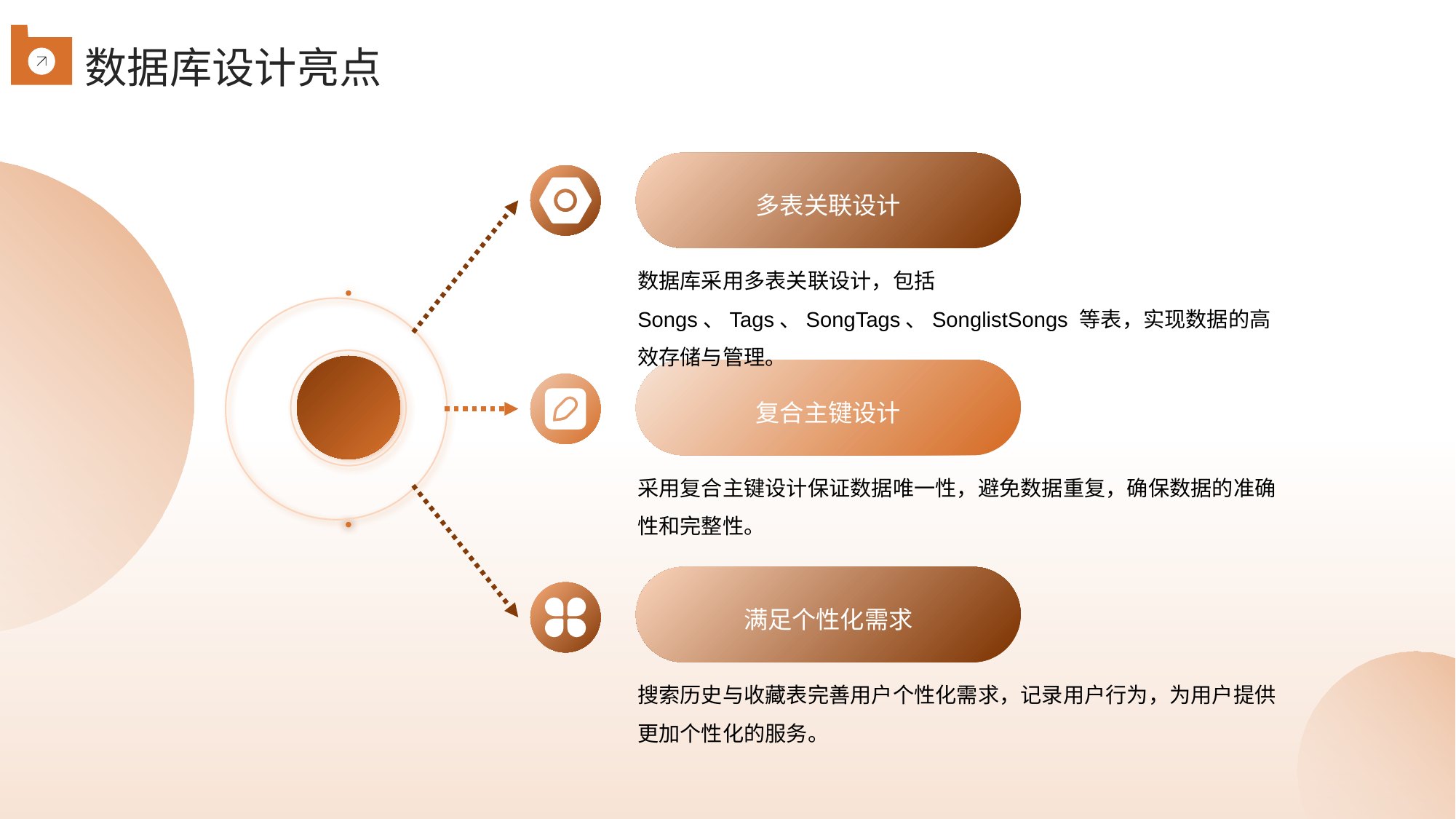

数据库设计亮点

多表关联设计

数据库采用多表关联设计，包括 Songs、Tags、SongTags、SonglistSongs 等表，实现数据的高效存储与管理。

复合主键设计

采用复合主键设计保证数据唯一性，避免数据重复，确保数据的准确性和完整性。

满足个性化需求

搜索历史与收藏表完善用户个性化需求，记录用户行为，为用户提供更加个性化的服务。